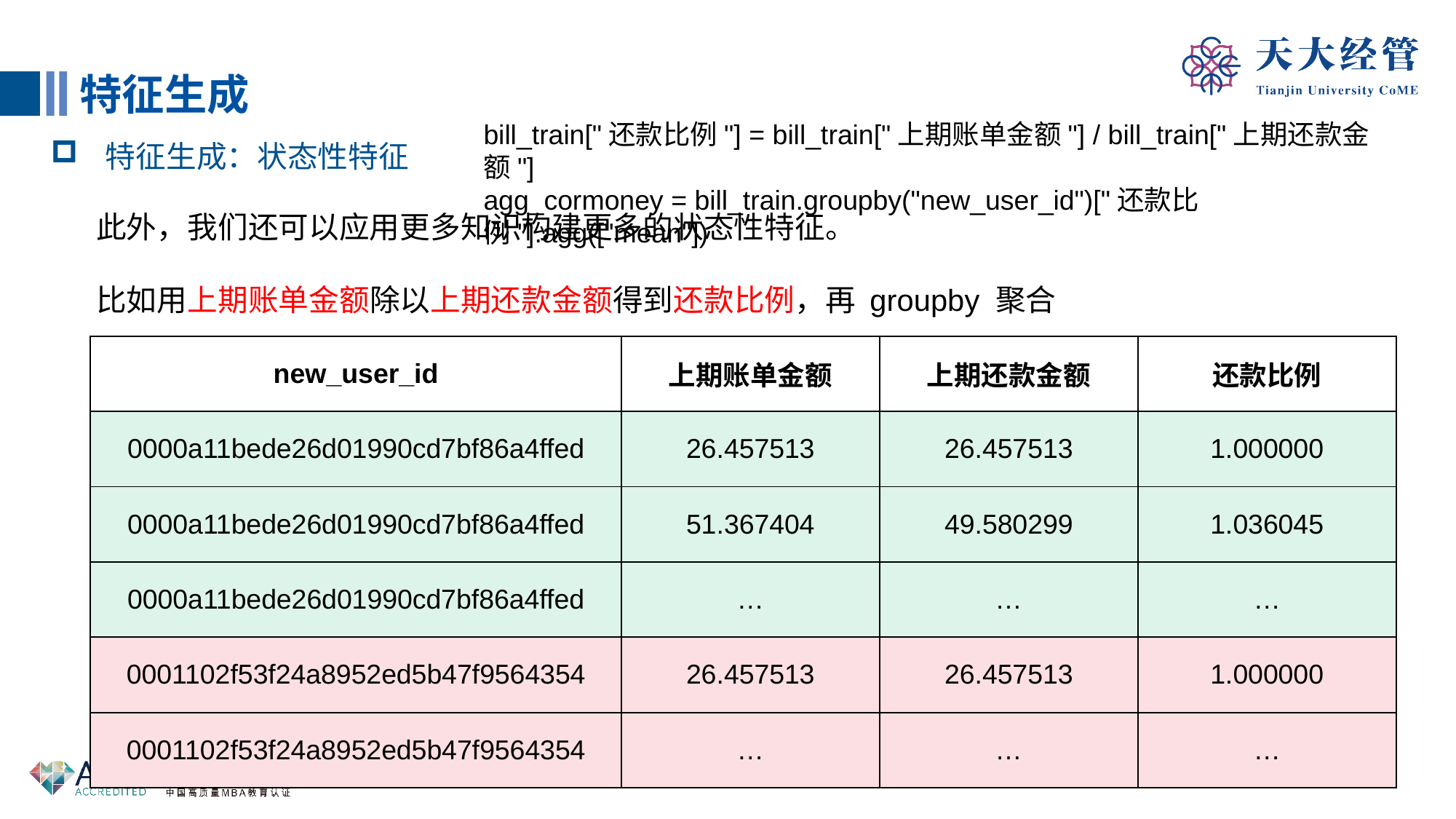

特征生成

bill_train["还款比例"] = bill_train["上期账单金额"] / bill_train["上期还款金额"]
agg_cormoney = bill_train.groupby("new_user_id")["还款比例"].agg(["mean"])
特征生成：状态性特征
此外，我们还可以应用更多知识构建更多的状态性特征。

比如用上期账单金额除以上期还款金额得到还款比例，再 groupby 聚合
| new\_user\_id | 上期账单金额 | 上期还款金额 | 还款比例 |
| --- | --- | --- | --- |
| 0000a11bede26d01990cd7bf86a4ffed | 26.457513 | 26.457513 | 1.000000 |
| 0000a11bede26d01990cd7bf86a4ffed | 51.367404 | 49.580299 | 1.036045 |
| 0000a11bede26d01990cd7bf86a4ffed | … | … | … |
| 0001102f53f24a8952ed5b47f9564354 | 26.457513 | 26.457513 | 1.000000 |
| 0001102f53f24a8952ed5b47f9564354 | … | … | … |